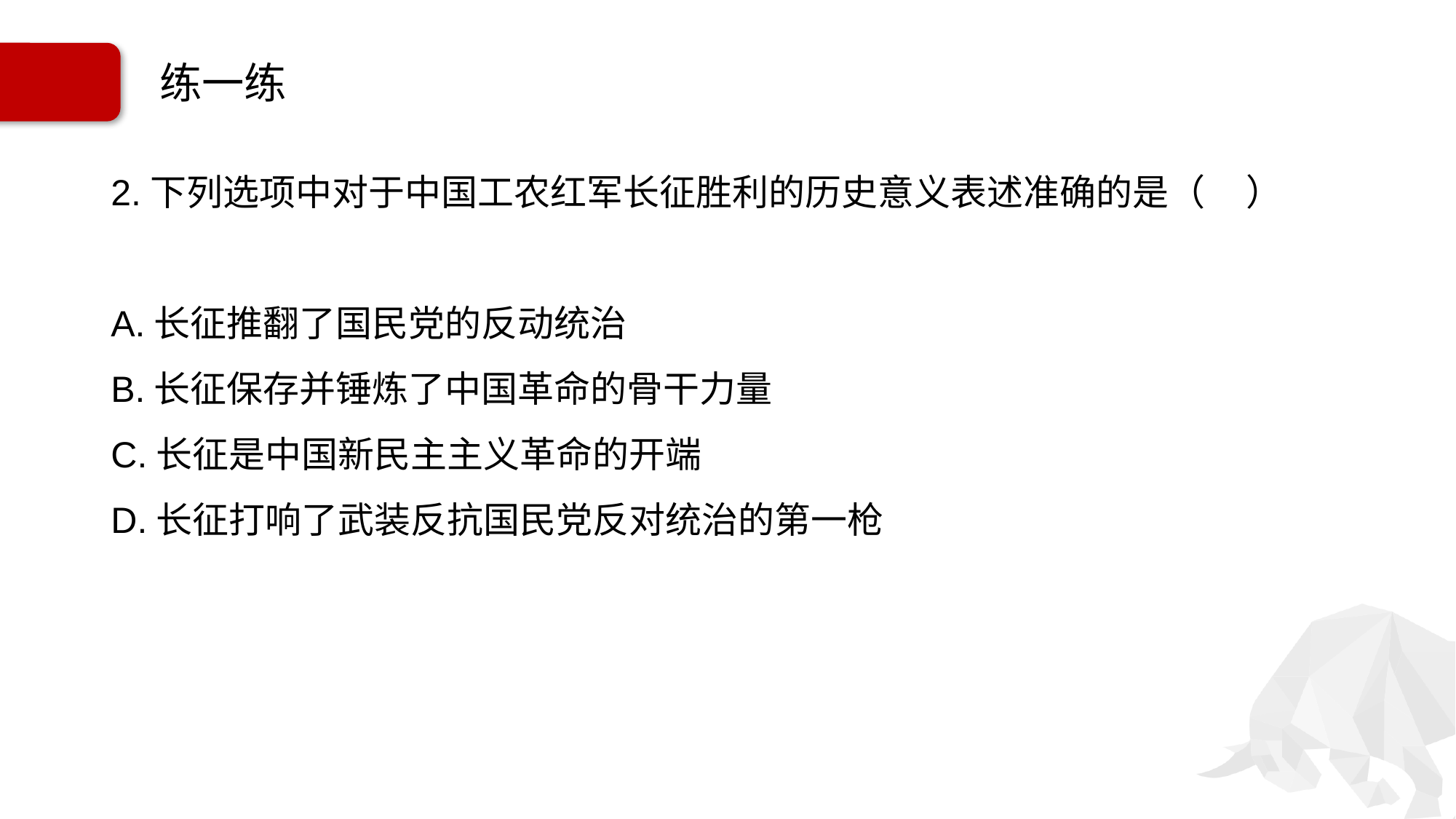

# 练一练
2.下列选项中对于中国工农红军长征胜利的历史意义表述准确的是（     ）
A.长征推翻了国民党的反动统治
B.长征保存并锤炼了中国革命的骨干力量
C.长征是中国新民主主义革命的开端
D.长征打响了武装反抗国民党反对统治的第一枪